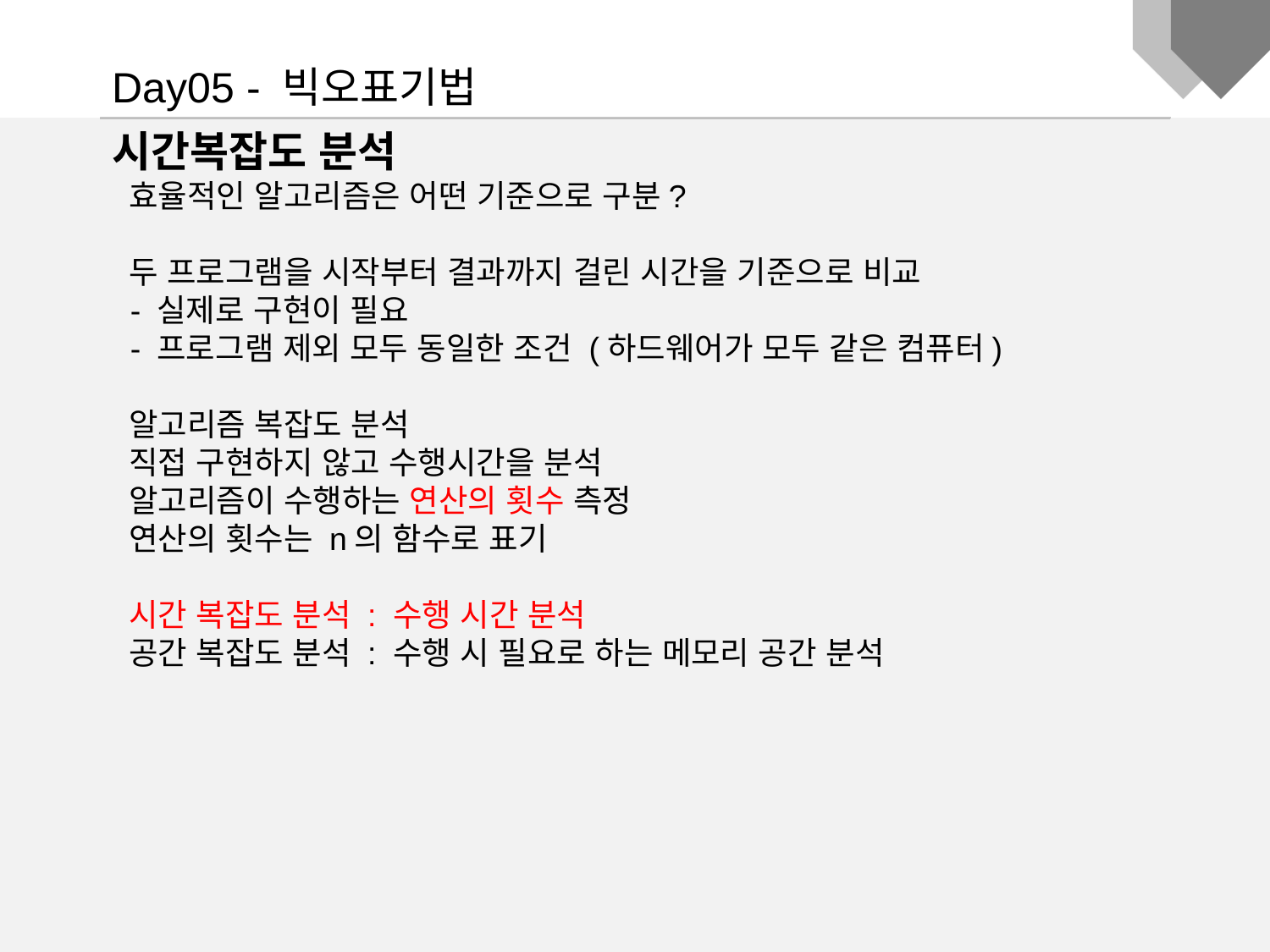

Day05 - 빅오표기법
시간복잡도 분석
 효율적인 알고리즘은 어떤 기준으로 구분?

 두 프로그램을 시작부터 결과까지 걸린 시간을 기준으로 비교
  - 실제로 구현이 필요
  - 프로그램 제외 모두 동일한 조건 (하드웨어가 모두 같은 컴퓨터)

 알고리즘 복잡도 분석
 직접 구현하지 않고 수행시간을 분석
 알고리즘이 수행하는 연산의 횟수 측정
 연산의 횟수는 n의 함수로 표기

 시간 복잡도 분석 : 수행 시간 분석
 공간 복잡도 분석 : 수행 시 필요로 하는 메모리 공간 분석